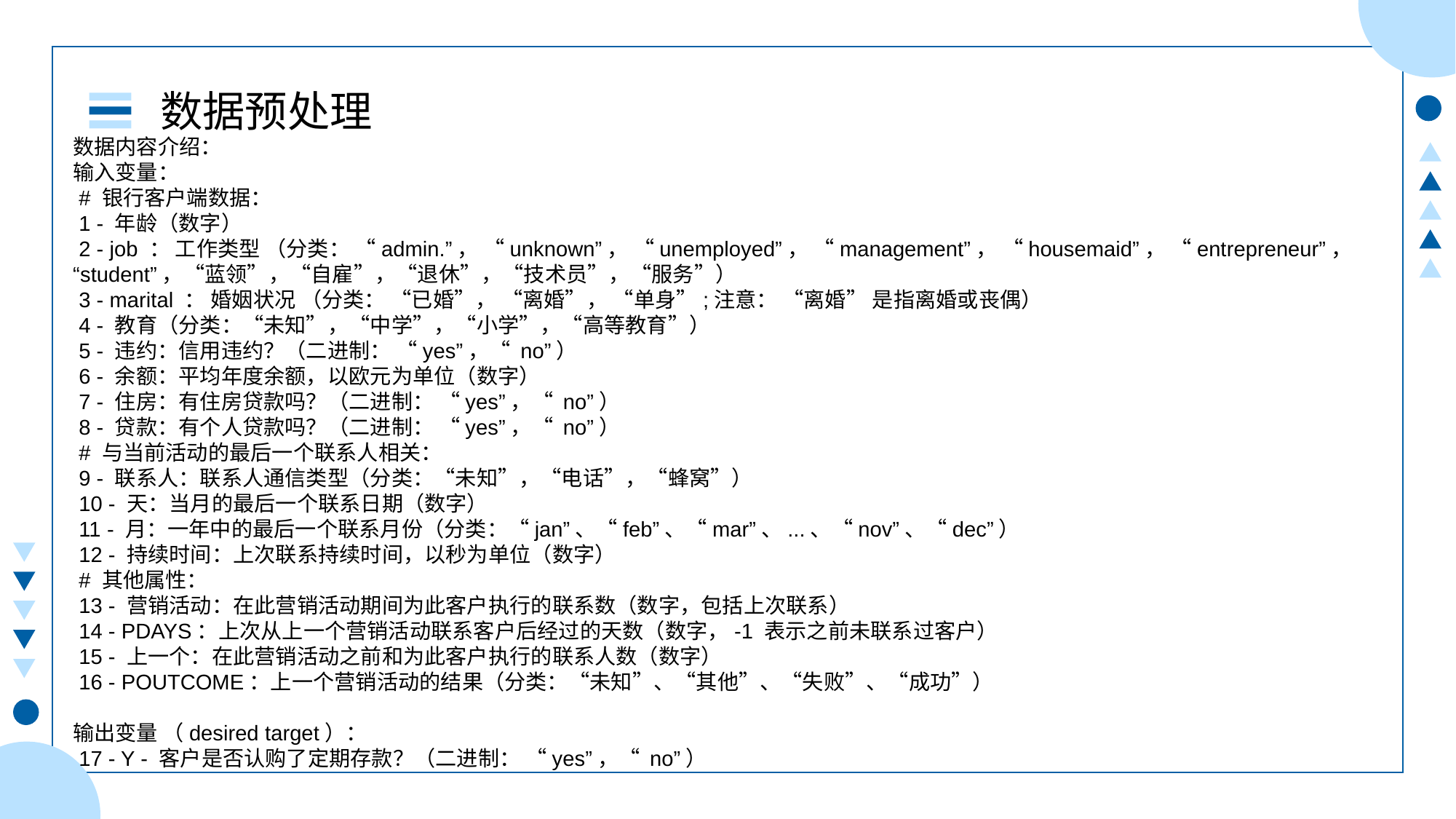

数据预处理

数据内容介绍：
输入变量： # 银行客户端数据： 1 - 年龄（数字） 2 - job ： 工作类型 （分类： “admin.”， “unknown”， “unemployed”， “management”， “housemaid”， “entrepreneur”，
“student”，“蓝领”，“自雇”，“退休”，“技术员”，“服务”） 3 - marital ： 婚姻状况 （分类： “已婚”， “离婚”， “单身”;注意： “离婚” 是指离婚或丧偶） 4 - 教育（分类：“未知”，“中学”，“小学”，“高等教育”） 5 - 违约：信用违约？（二进制： “yes”，“ no”） 6 - 余额：平均年度余额，以欧元为单位（数字） 7 - 住房：有住房贷款吗？（二进制： “yes”，“ no”） 8 - 贷款：有个人贷款吗？（二进制： “yes”，“ no”） # 与当前活动的最后一个联系人相关： 9 - 联系人：联系人通信类型（分类：“未知”，“电话”，“蜂窝”） 10 - 天：当月的最后一个联系日期（数字） 11 - 月：一年中的最后一个联系月份（分类：“jan”、“feb”、“mar”、...、“nov”、“dec”） 12 - 持续时间：上次联系持续时间，以秒为单位（数字） # 其他属性： 13 - 营销活动：在此营销活动期间为此客户执行的联系数（数字，包括上次联系） 14 - PDAYS：上次从上一个营销活动联系客户后经过的天数（数字，-1 表示之前未联系过客户） 15 - 上一个：在此营销活动之前和为此客户执行的联系人数（数字） 16 - POUTCOME：上一个营销活动的结果（分类：“未知”、“其他”、“失败”、“成功”）输出变量 （desired target）： 17 - Y - 客户是否认购了定期存款？（二进制： “yes”，“ no”）